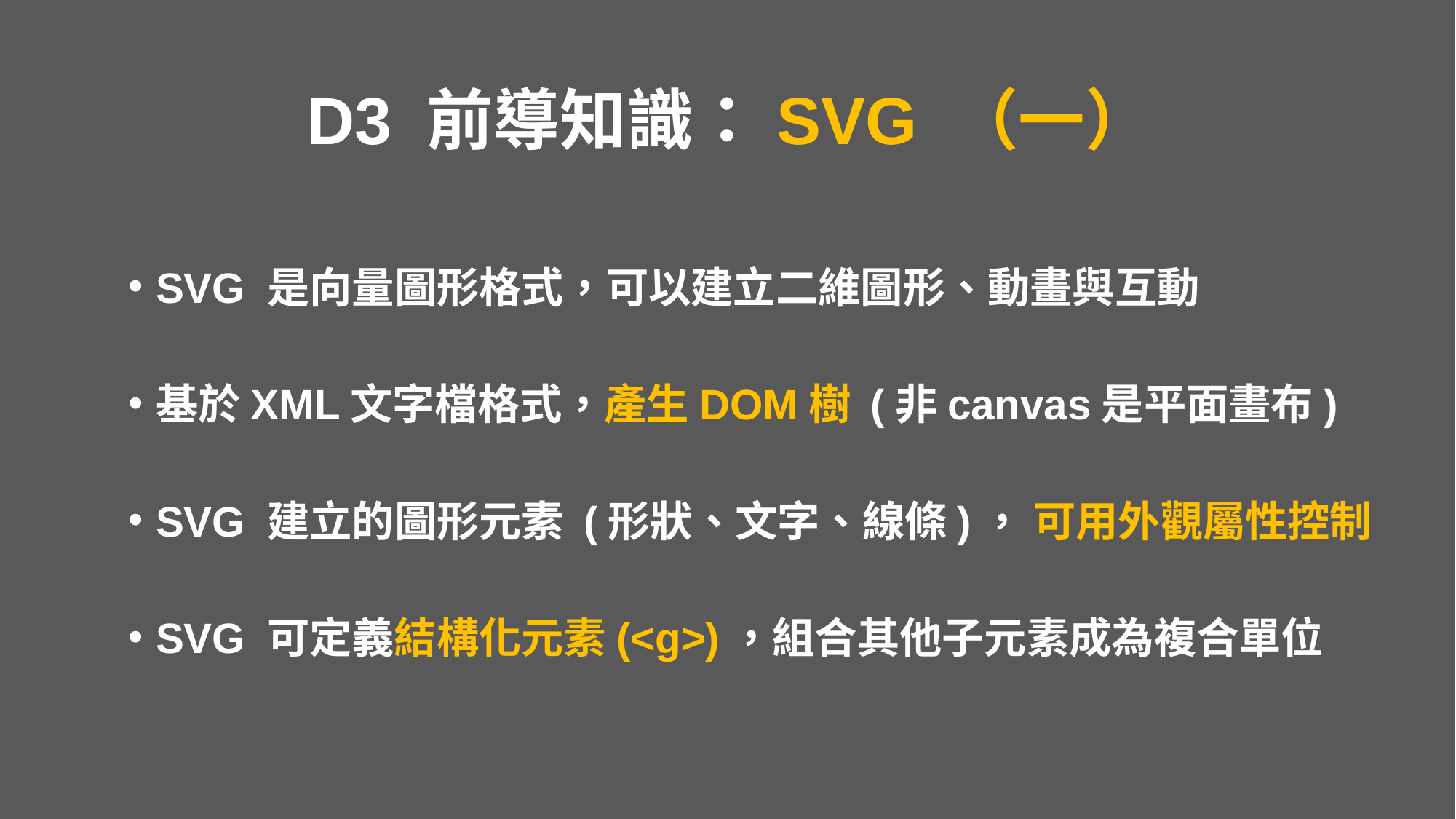

# D3 前導知識：SVG （一）
SVG 是向量圖形格式，可以建立二維圖形、動畫與互動
基於XML文字檔格式，產生DOM樹 (非canvas是平面畫布)
SVG 建立的圖形元素 (形狀、文字、線條)， 可用外觀屬性控制
SVG 可定義結構化元素(<g>)，組合其他子元素成為複合單位